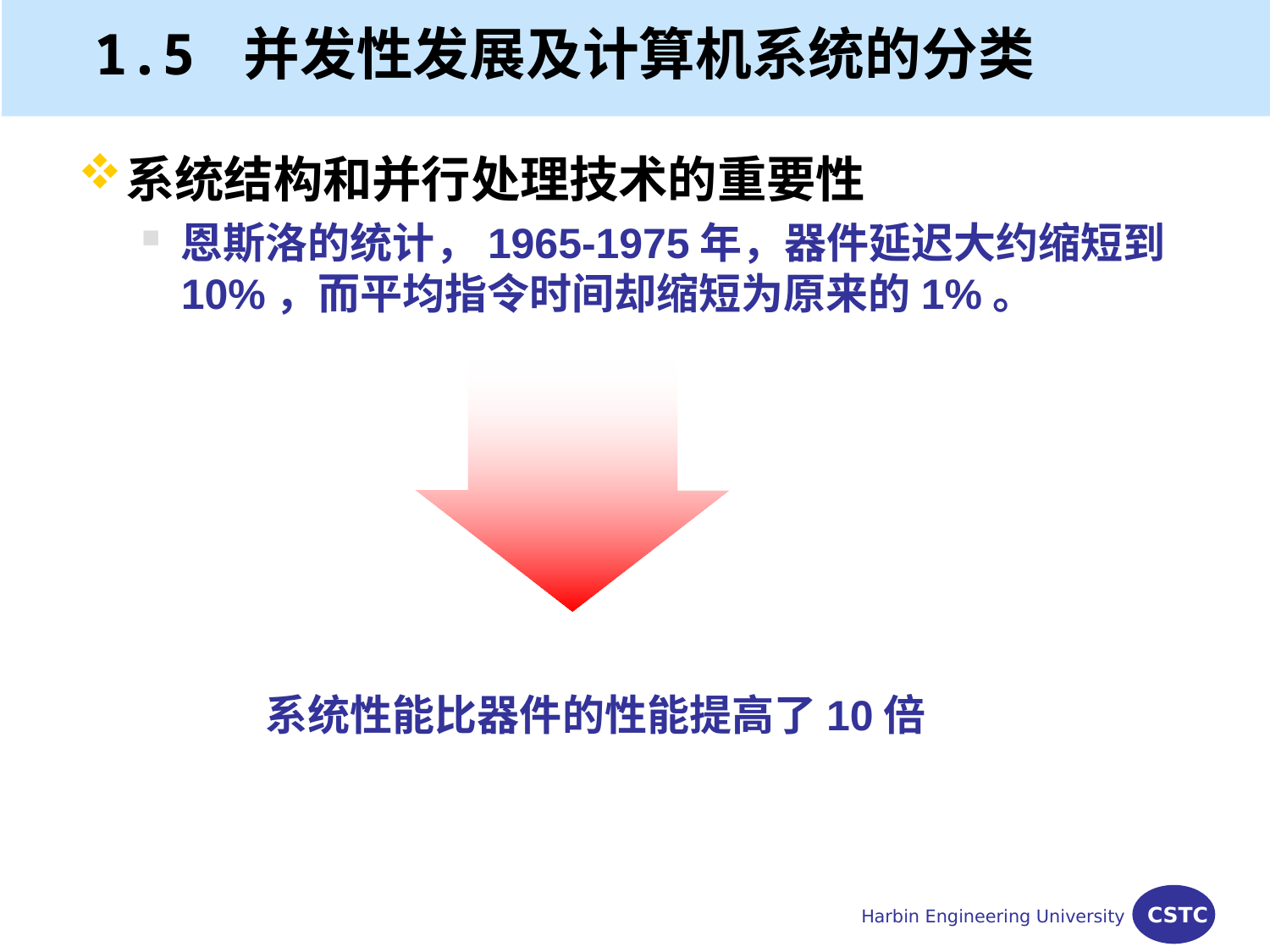

# 1.5 并发性发展及计算机系统的分类
系统结构和并行处理技术的重要性
恩斯洛的统计，1965-1975年，器件延迟大约缩短到10%，而平均指令时间却缩短为原来的1%。

            系统性能比器件的性能提高了10倍

Harbin Engineering University